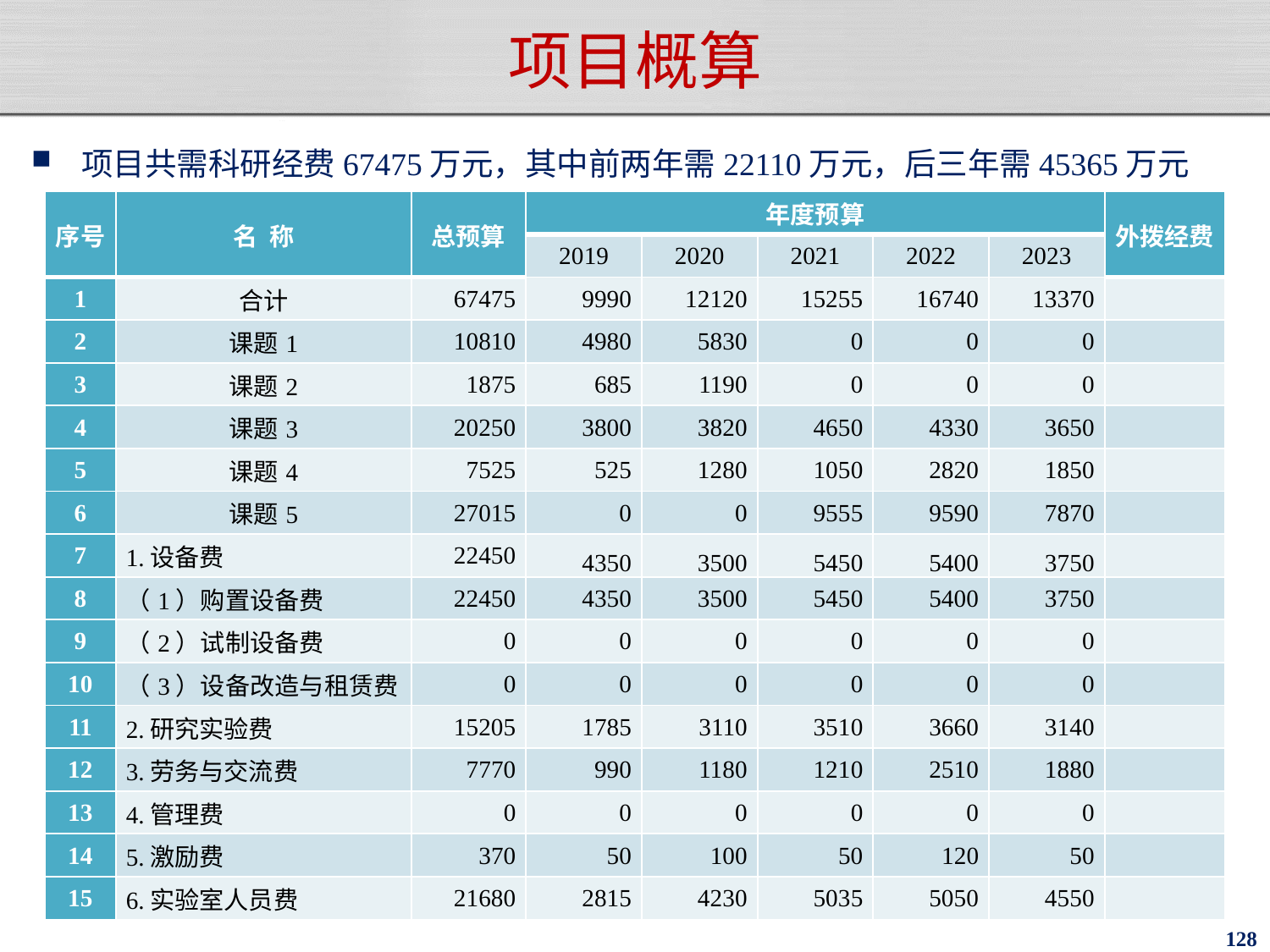

# 项目概算
项目共需科研经费67475万元，其中前两年需22110万元，后三年需45365万元

| 序号 | 名 称 | 总预算 | 年度预算 |  |  |  |  | 外拨经费 |
| --- | --- | --- | --- | --- | --- | --- | --- | --- |
|  |  |  | 2019 | 2020 | 2021 | 2022 | 2023 |  |
| 1 | 合计 | 67475 | 9990 | 12120 | 15255 | 16740 | 13370 |  |
| 2 | 课题1 | 10810 | 4980 | 5830 | 0 | 0 | 0 |  |
| 3 | 课题2 | 1875 | 685 | 1190 | 0 | 0 | 0 |  |
| 4 | 课题3 | 20250 | 3800 | 3820 | 4650 | 4330 | 3650 |  |
| 5 | 课题4 | 7525 | 525 | 1280 | 1050 | 2820 | 1850 |  |
| 6 | 课题5 | 27015 | 0 | 0 | 9555 | 9590 | 7870 |  |
| 7 | 1.设备费 | 22450 | 4350 | 3500 | 5450 | 5400 | 3750 |  |
| 8 | （1）购置设备费 | 22450 | 4350 | 3500 | 5450 | 5400 | 3750 |  |
| 9 | （2）试制设备费 | 0 | 0 | 0 | 0 | 0 | 0 |  |
| 10 | （3）设备改造与租赁费 | 0 | 0 | 0 | 0 | 0 | 0 |  |
| 11 | 2.研究实验费 | 15205 | 1785 | 3110 | 3510 | 3660 | 3140 |  |
| 12 | 3.劳务与交流费 | 7770 | 990 | 1180 | 1210 | 2510 | 1880 |  |
| 13 | 4.管理费 | 0 | 0 | 0 | 0 | 0 | 0 |  |
| 14 | 5.激励费 | 370 | 50 | 100 | 50 | 120 | 50 |  |
| 15 | 6.实验室人员费 | 21680 | 2815 | 4230 | 5035 | 5050 | 4550 |  |
128